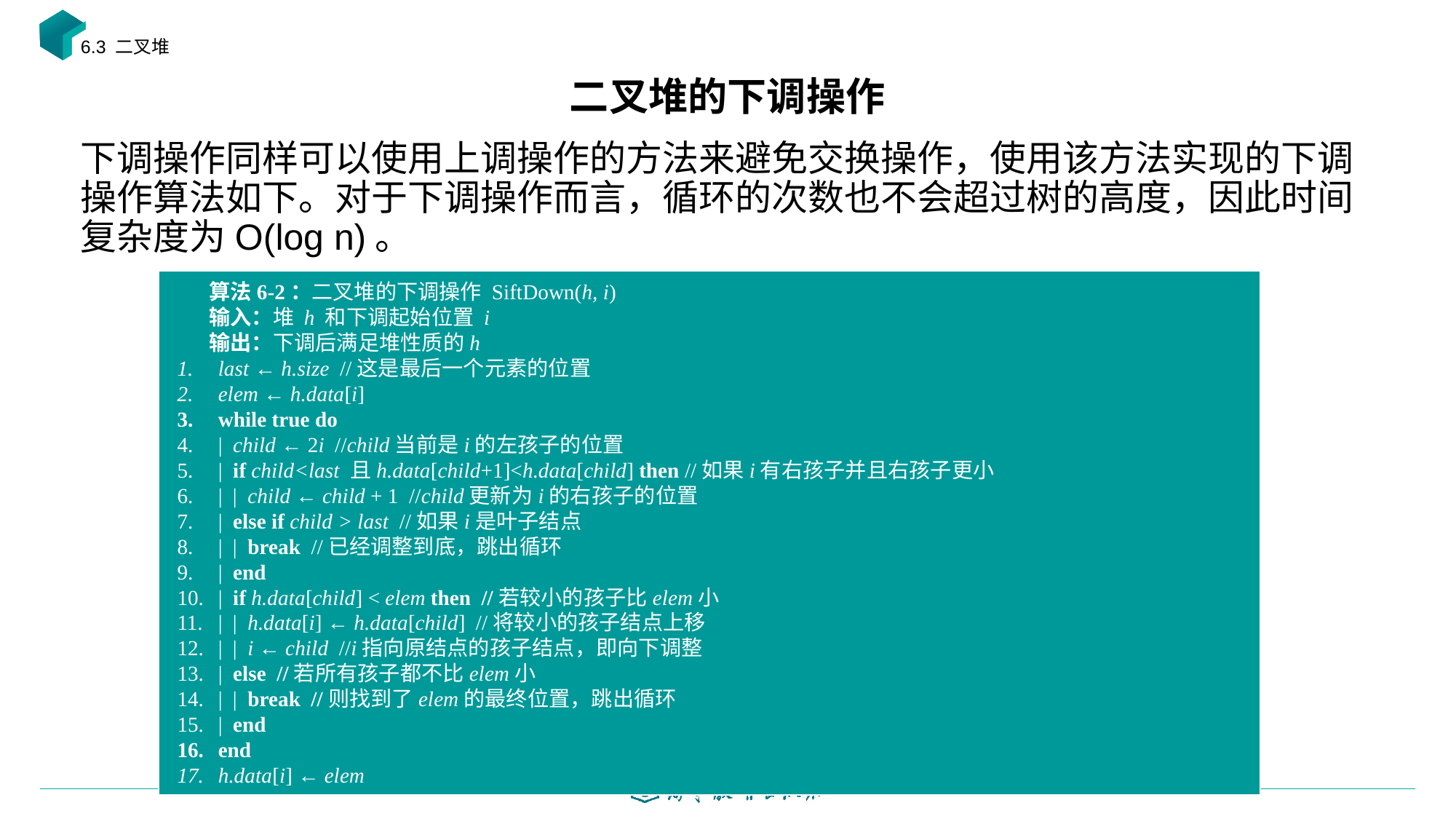

6.3 二叉堆

# 二叉堆的下调操作
下调操作同样可以使用上调操作的方法来避免交换操作，使用该方法实现的下调操作算法如下。对于下调操作而言，循环的次数也不会超过树的高度，因此时间复杂度为O(log n)。
算法6-2：二叉堆的下调操作 SiftDown(h, i)
输入：堆 h 和下调起始位置 i
输出：下调后满足堆性质的h
last ← h.size  //这是最后一个元素的位置
elem ← h.data[i]
while true do
|  child ← 2i  //child当前是i的左孩子的位置
|  if child<last 且h.data[child+1]<h.data[child] then //如果i有右孩子并且右孩子更小
|  |  child ← child + 1  //child更新为i的右孩子的位置
|  else if child > last  //如果i是叶子结点
|  |  break  //已经调整到底，跳出循环
|  end
|  if h.data[child] < elem then  //若较小的孩子比elem小
|  |  h.data[i] ← h.data[child]  //将较小的孩子结点上移
|  |  i ← child  //i指向原结点的孩子结点，即向下调整
|  else  //若所有孩子都不比elem小
|  |  break  //则找到了elem的最终位置，跳出循环
|  end
end
h.data[i] ← elem